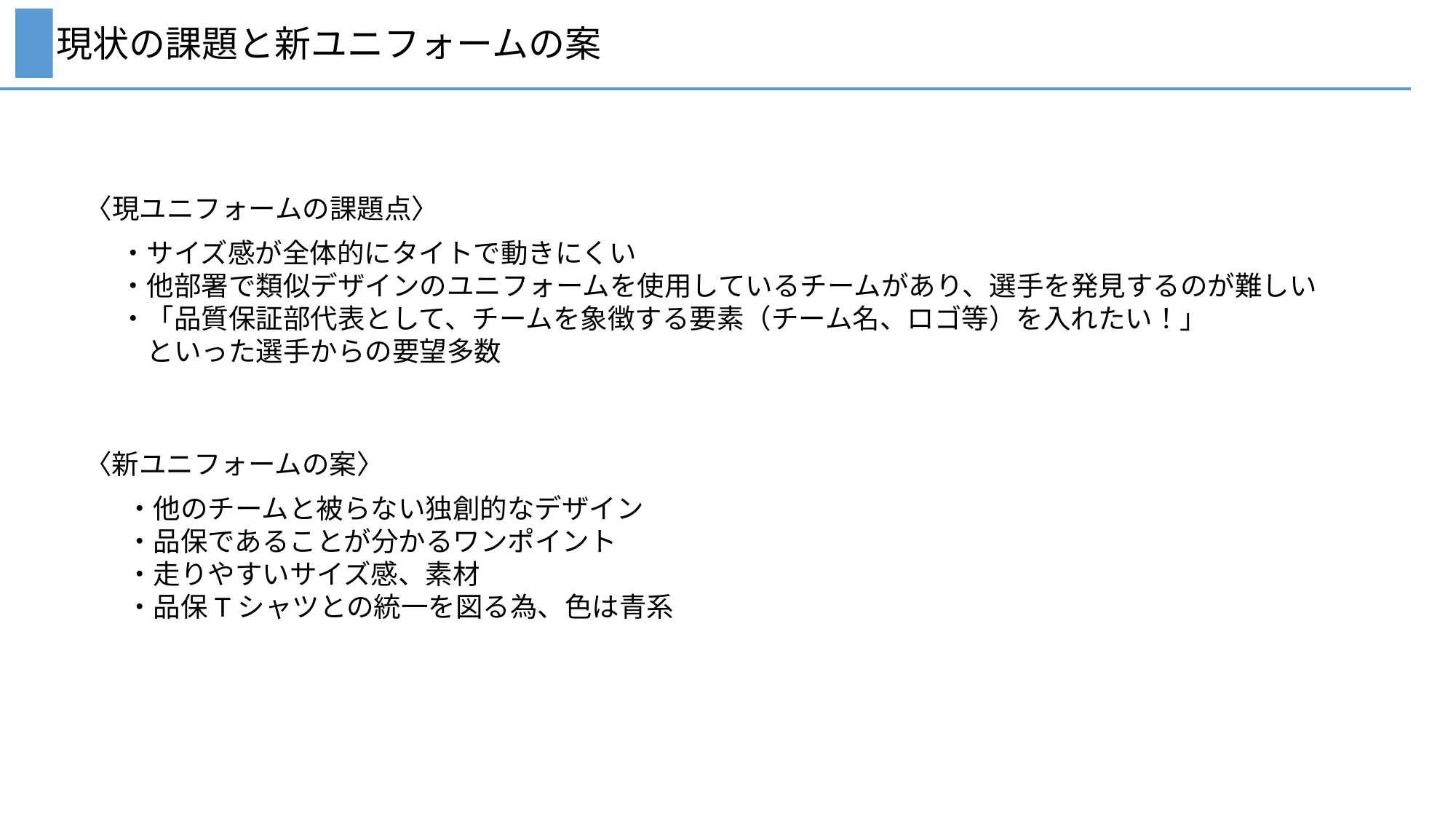

現状の課題と新ユニフォームの案
〈現ユニフォームの課題点〉
・サイズ感が全体的にタイトで動きにくい
・他部署で類似デザインのユニフォームを使用しているチームがあり、選手を発見するのが難しい
・「品質保証部代表として、チームを象徴する要素（チーム名、ロゴ等）を入れたい！」
　といった選手からの要望多数
〈新ユニフォームの案〉
・他のチームと被らない独創的なデザイン
・品保であることが分かるワンポイント
・走りやすいサイズ感、素材
・品保Tシャツとの統一を図る為、色は青系